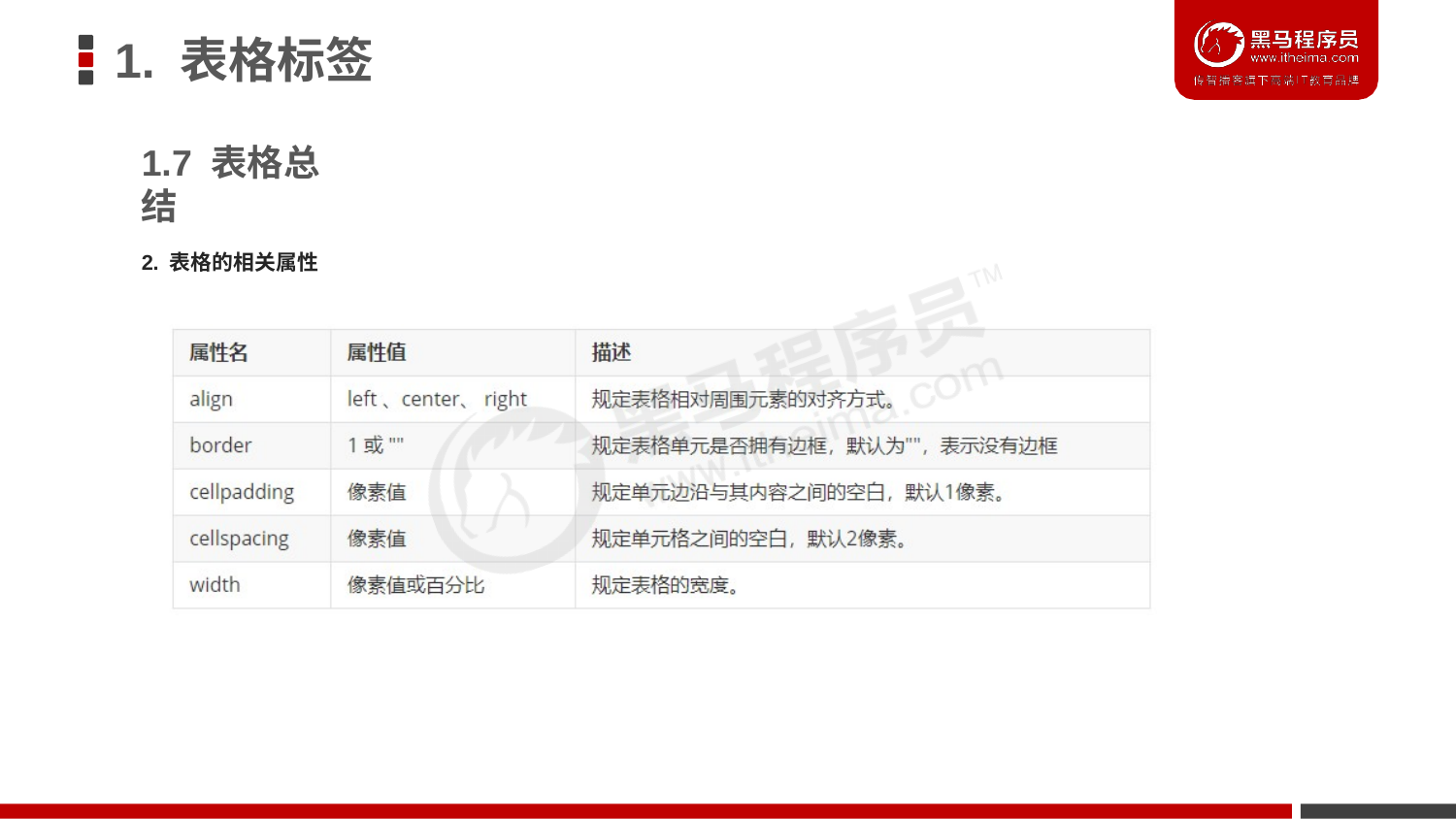

# 1. 表格标签
1.7 表格总结

2. 表格的相关属性